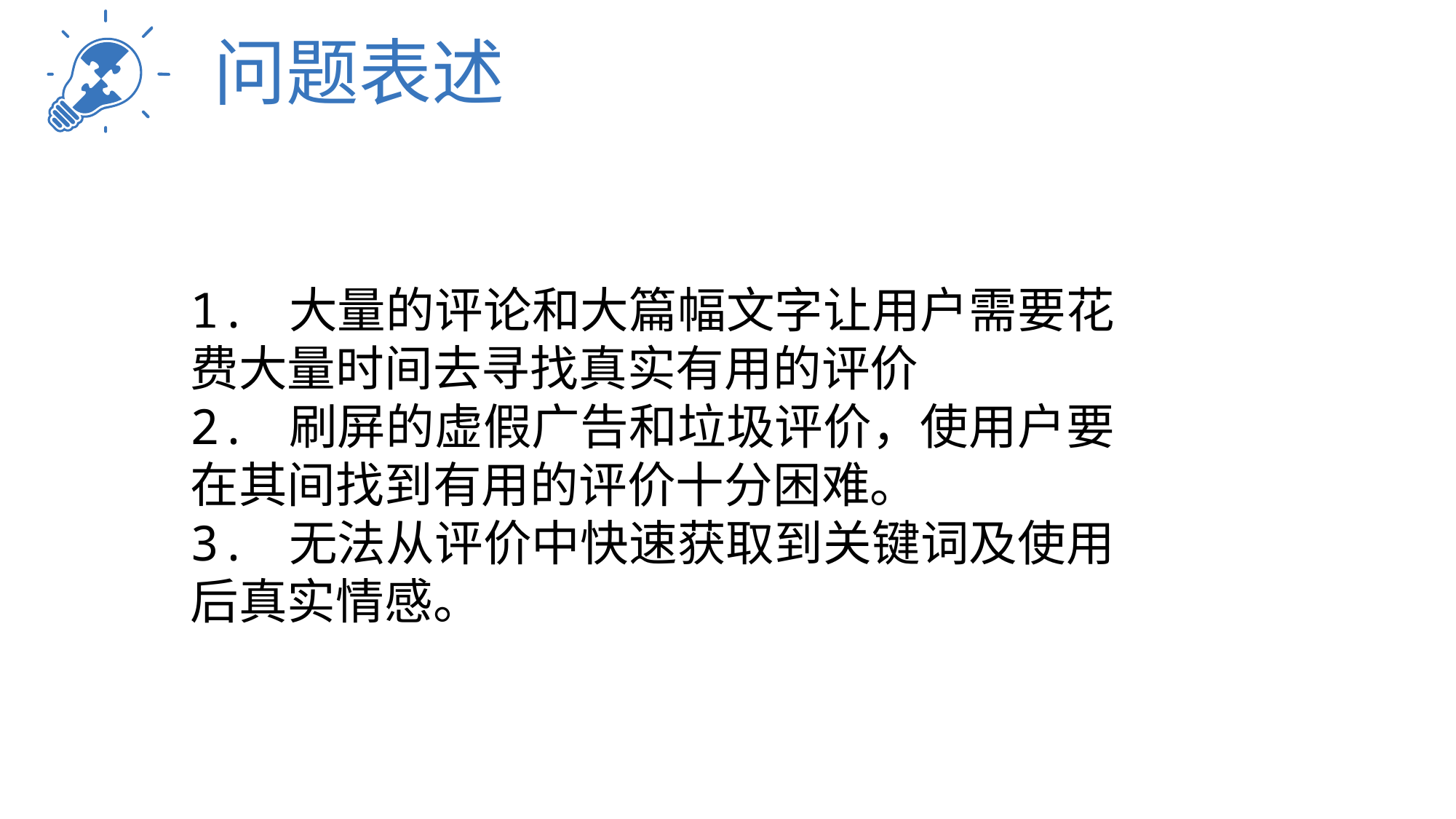

问题表述
1. 大量的评论和大篇幅文字让用户需要花费大量时间去寻找真实有用的评价
2. 刷屏的虚假广告和垃圾评价，使用户要在其间找到有用的评价十分困难。
3. 无法从评价中快速获取到关键词及使用后真实情感。